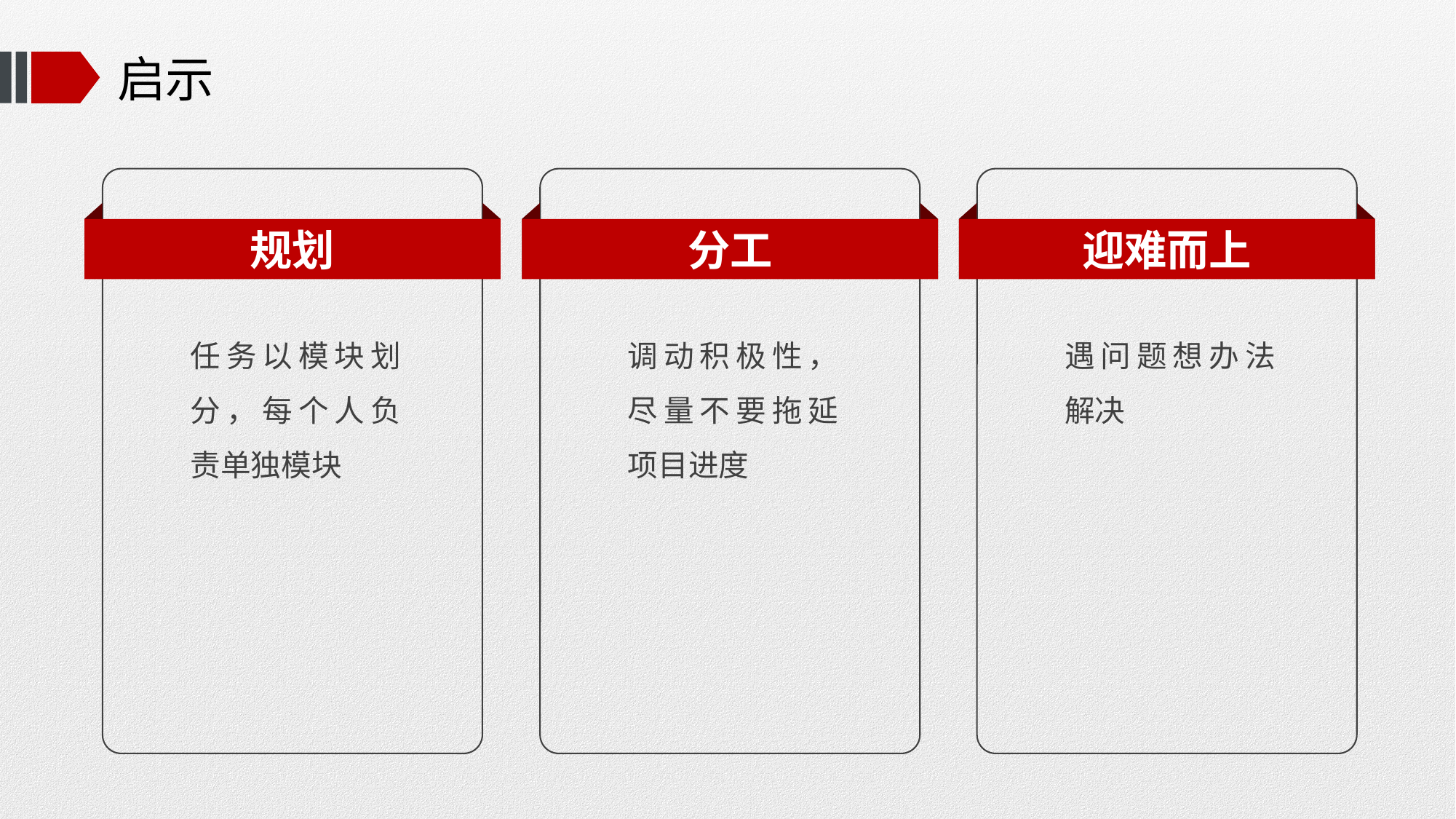

# 启示

规划
分工
迎难而上

任务以模块划分，每个人负责单独模块
调动积极性，尽量不要拖延项目进度
遇问题想办法解决